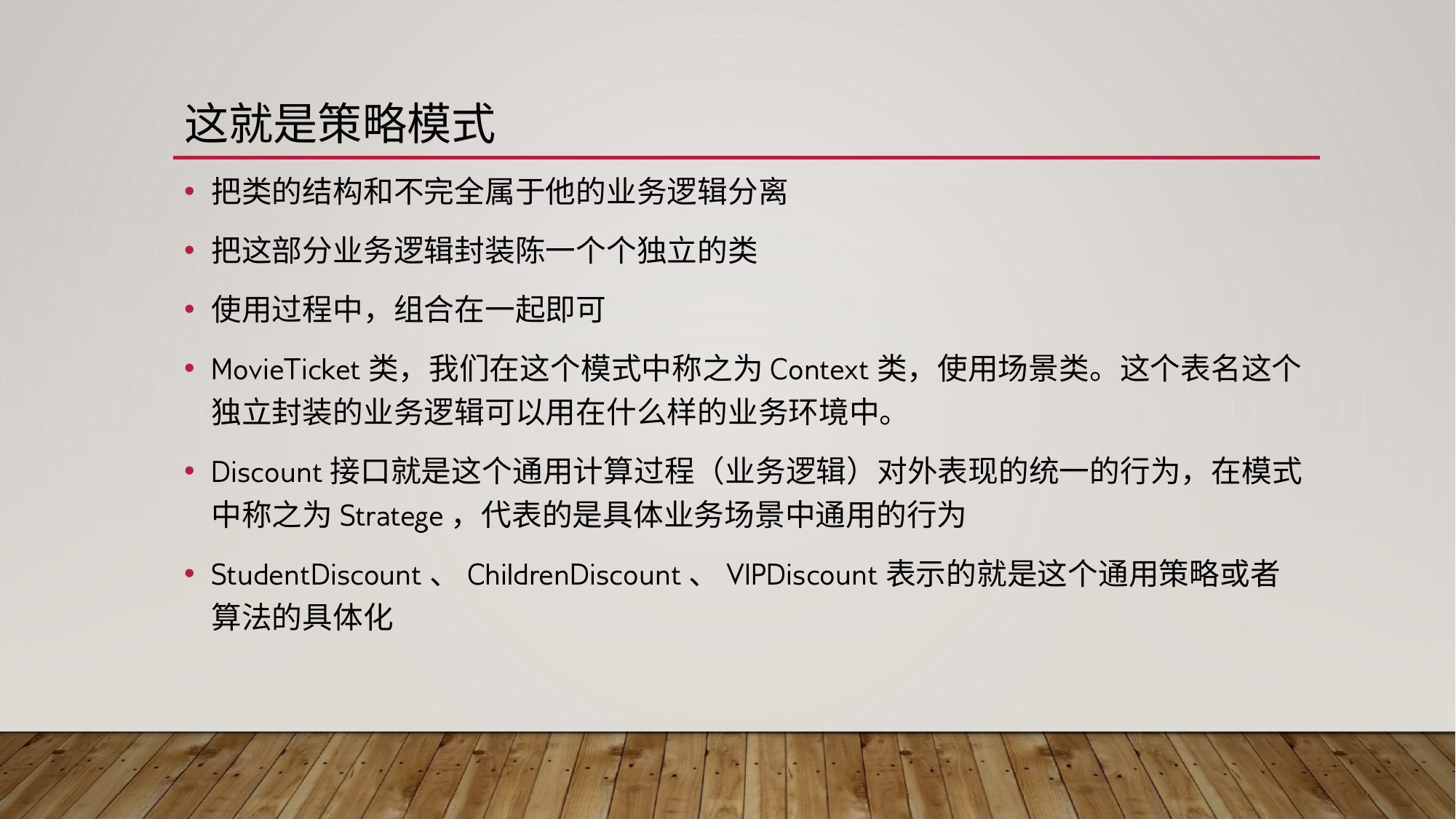

# 这就是策略模式
把类的结构和不完全属于他的业务逻辑分离
把这部分业务逻辑封装陈一个个独立的类
使用过程中，组合在一起即可
MovieTicket类，我们在这个模式中称之为Context类，使用场景类。这个表名这个独立封装的业务逻辑可以用在什么样的业务环境中。
Discount接口就是这个通用计算过程（业务逻辑）对外表现的统一的行为，在模式中称之为Stratege，代表的是具体业务场景中通用的行为
StudentDiscount、ChildrenDiscount、VIPDiscount表示的就是这个通用策略或者算法的具体化